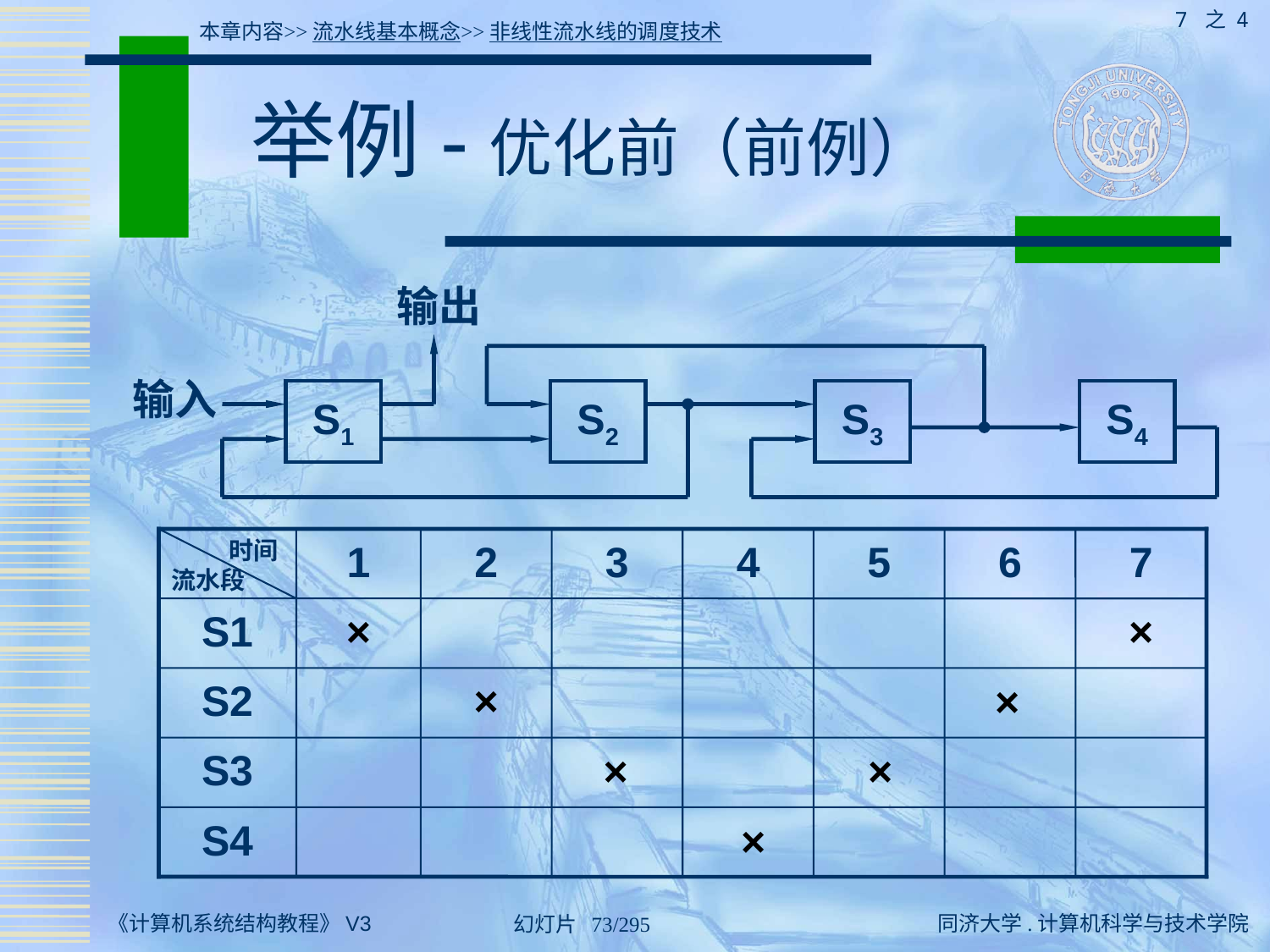

7 之 4
本章内容>>流水线基本概念>>非线性流水线的调度技术
# 举例-优化前（前例）
输出

输入
S1
S2
S3
S4

         时间
流水段

1

2

3

4

5

6

7

S1

×

×
S2

×

×
S3

×
×
S4

×